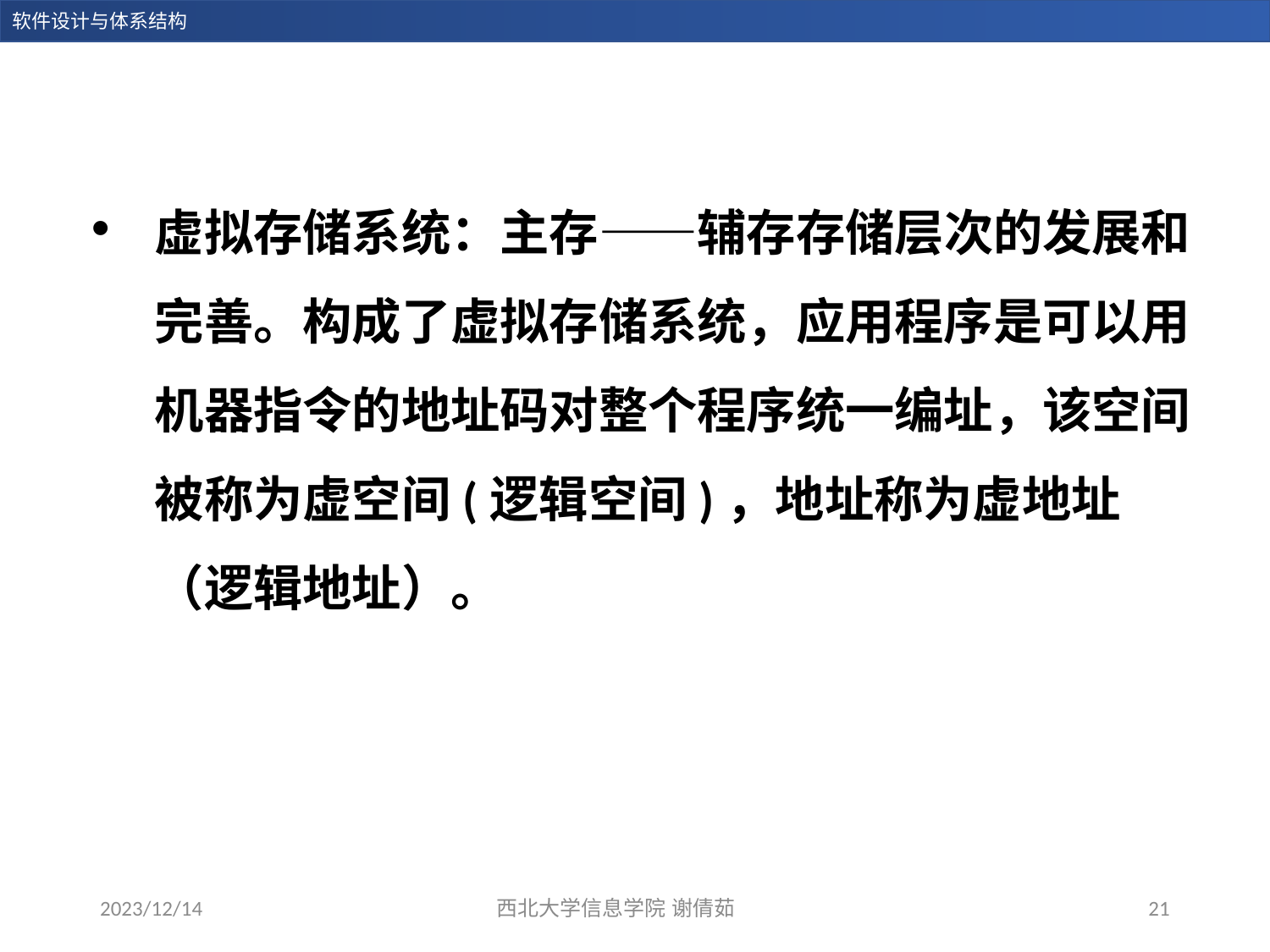

虚拟存储系统：主存——辅存存储层次的发展和完善。构成了虚拟存储系统，应用程序是可以用机器指令的地址码对整个程序统一编址，该空间被称为虚空间(逻辑空间)，地址称为虚地址（逻辑地址）。

2023/12/14
21
西北大学信息学院 谢倩茹